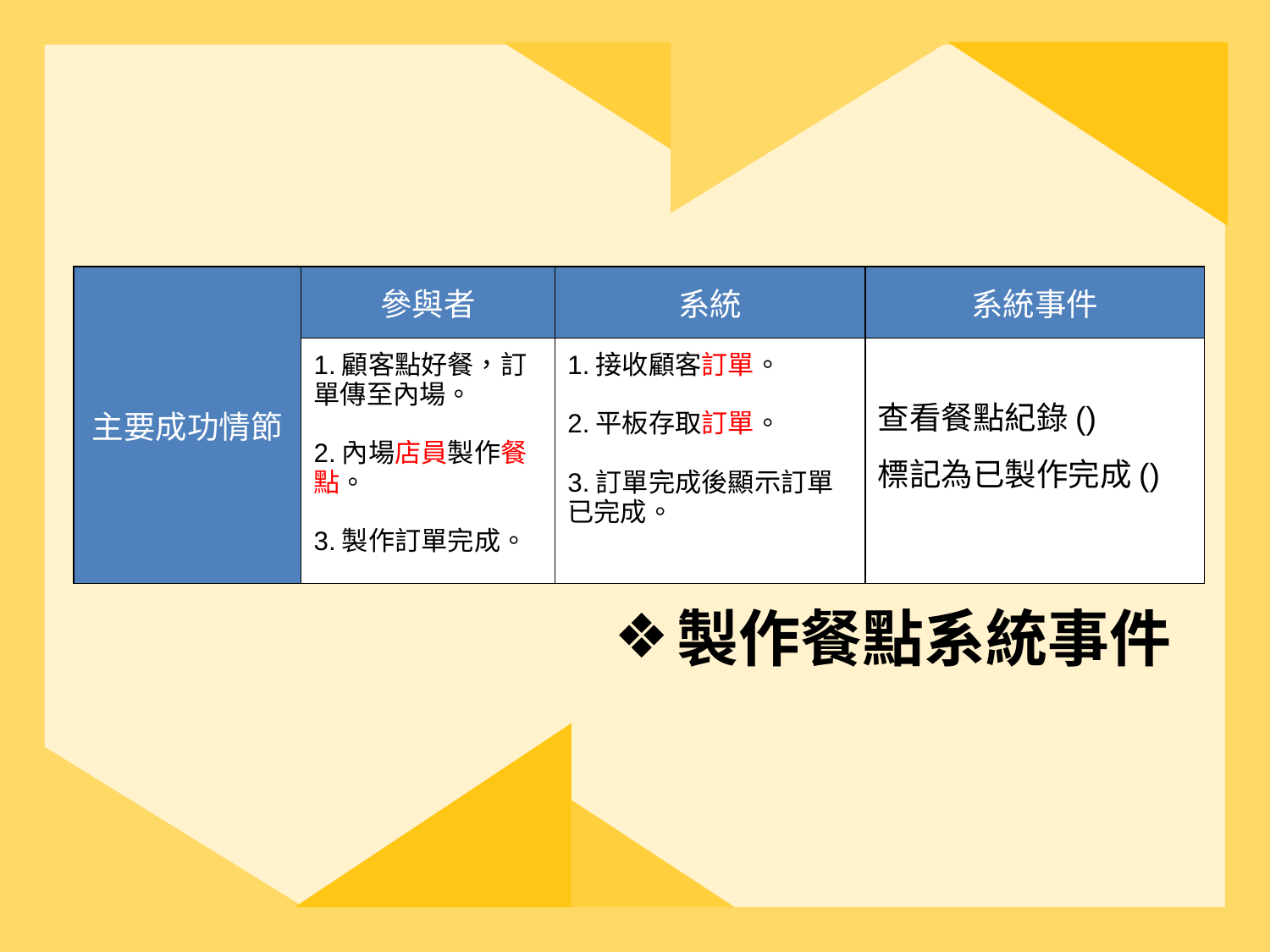

| 主要成功情節 | 參與者 | 系統 | 系統事件 |
| --- | --- | --- | --- |
|  | 1.顧客點好餐，訂單傳至內場。 2.內場店員製作餐點。 3.製作訂單完成。 | 1.接收顧客訂單。 2.平板存取訂單。 3.訂單完成後顯示訂單已完成。 | 查看餐點紀錄() 標記為已製作完成() |
製作餐點系統事件